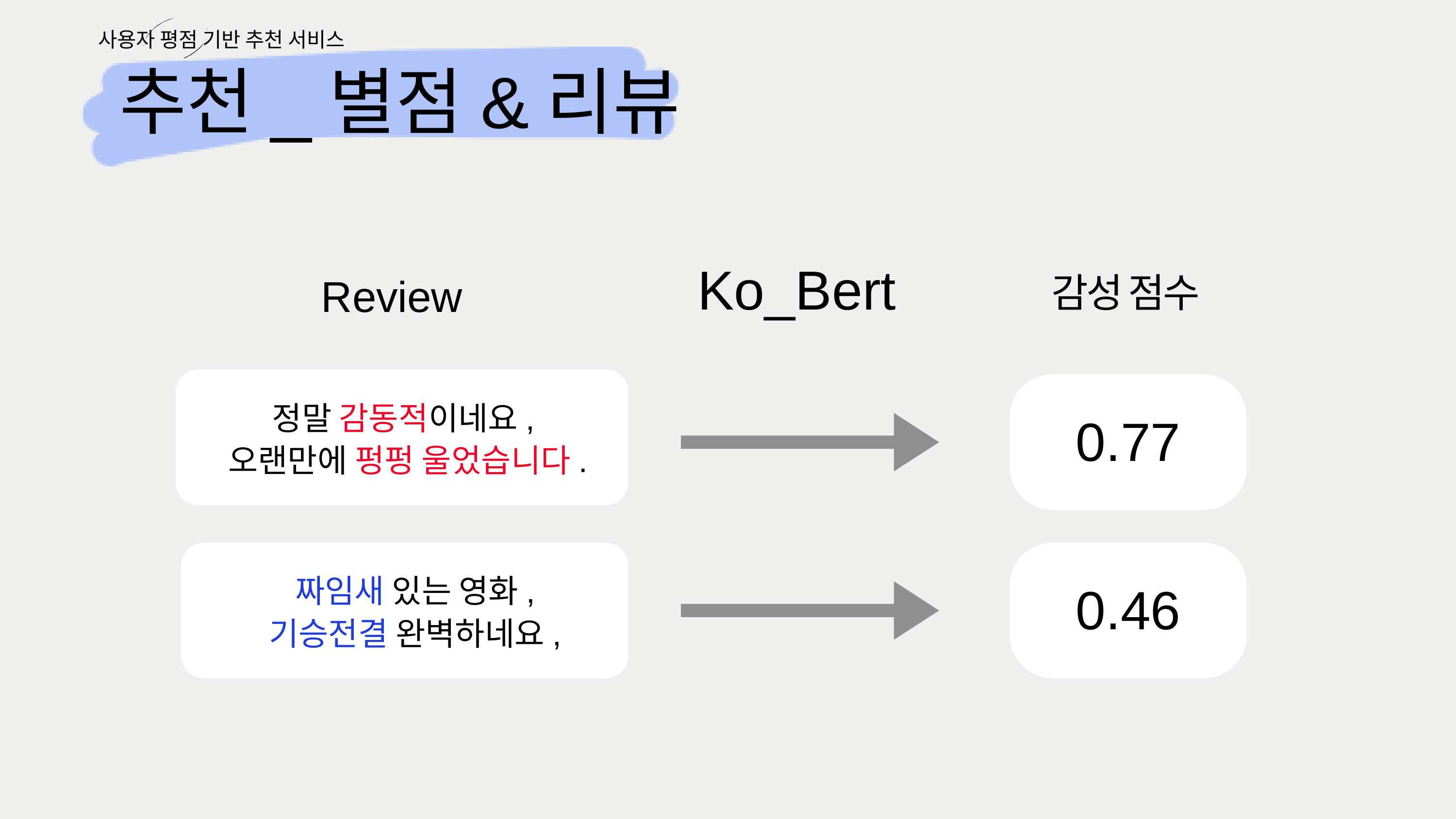

사용자 평점 기반 추천 서비스

추천_별점&리뷰
Ko_Bert
Review
감성 점수

정말 감동적이네요,
오랜만에 펑펑 울었습니다.

0.77

짜임새 있는 영화,
기승전결 완벽하네요,

0.46